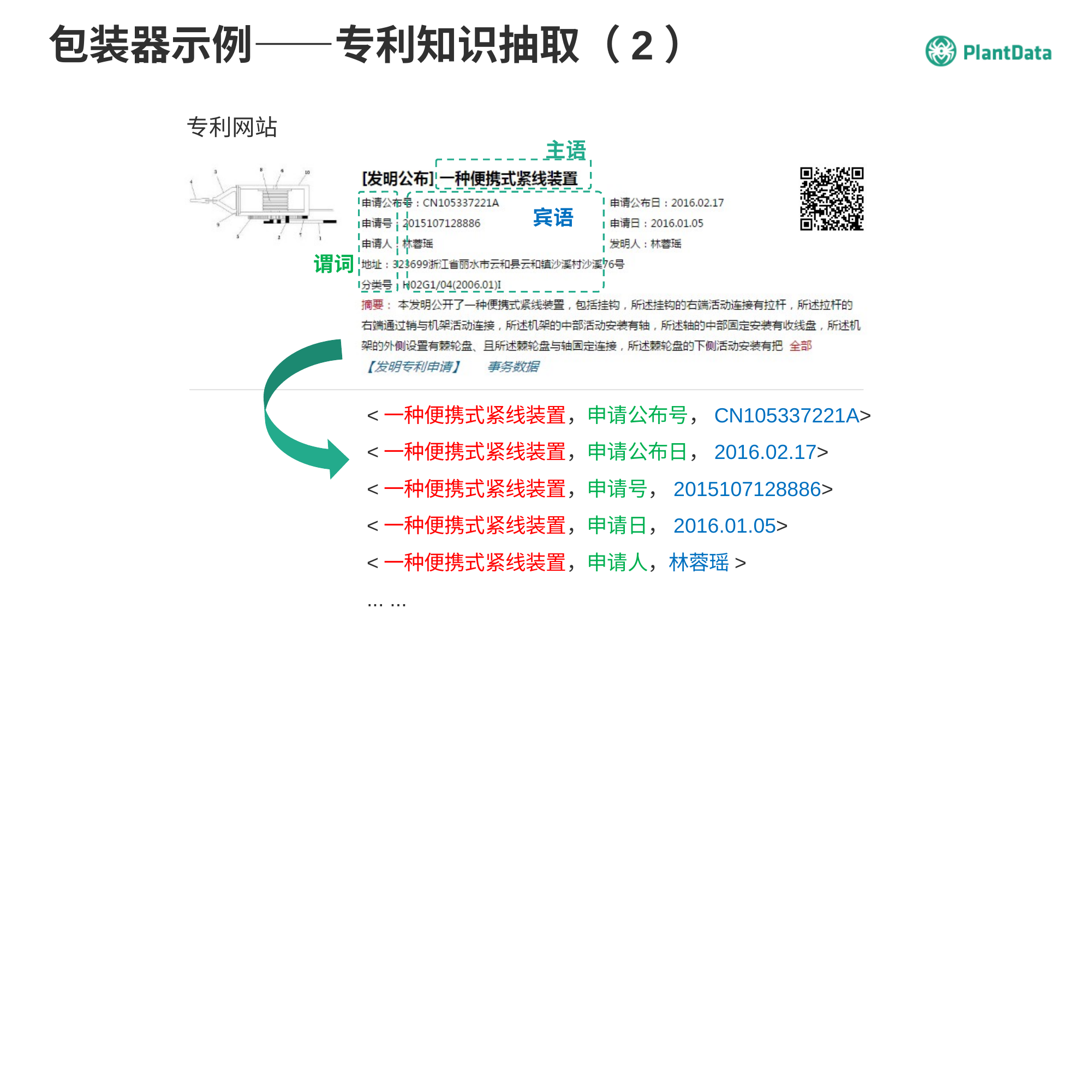

# 包装器示例——专利知识抽取（2）
专利网站
主语

宾语

谓词

<一种便携式紧线装置，申请公布号，CN105337221A>

<一种便携式紧线装置，申请公布日，2016.02.17>

<一种便携式紧线装置，申请号，2015107128886>

<一种便携式紧线装置，申请日，2016.01.05>

<一种便携式紧线装置，申请人，林蓉瑶>

... ...